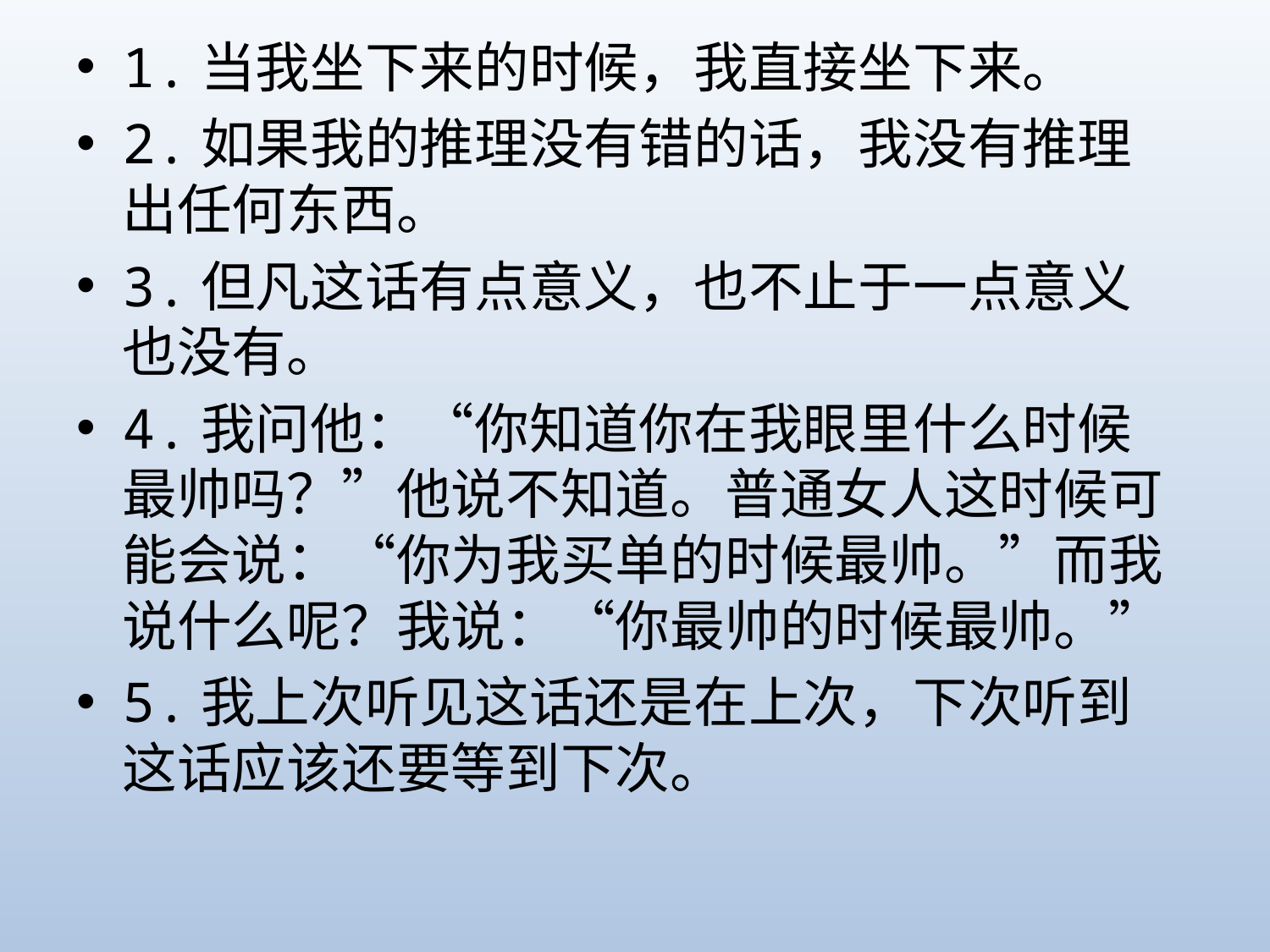

1.当我坐下来的时候，我直接坐下来。
2.如果我的推理没有错的话，我没有推理出任何东西。
3.但凡这话有点意义，也不止于一点意义也没有。
4.我问他：“你知道你在我眼里什么时候最帅吗？”他说不知道。普通女人这时候可能会说：“你为我买单的时候最帅。”而我说什么呢？我说：“你最帅的时候最帅。”
5.我上次听见这话还是在上次，下次听到这话应该还要等到下次。
#